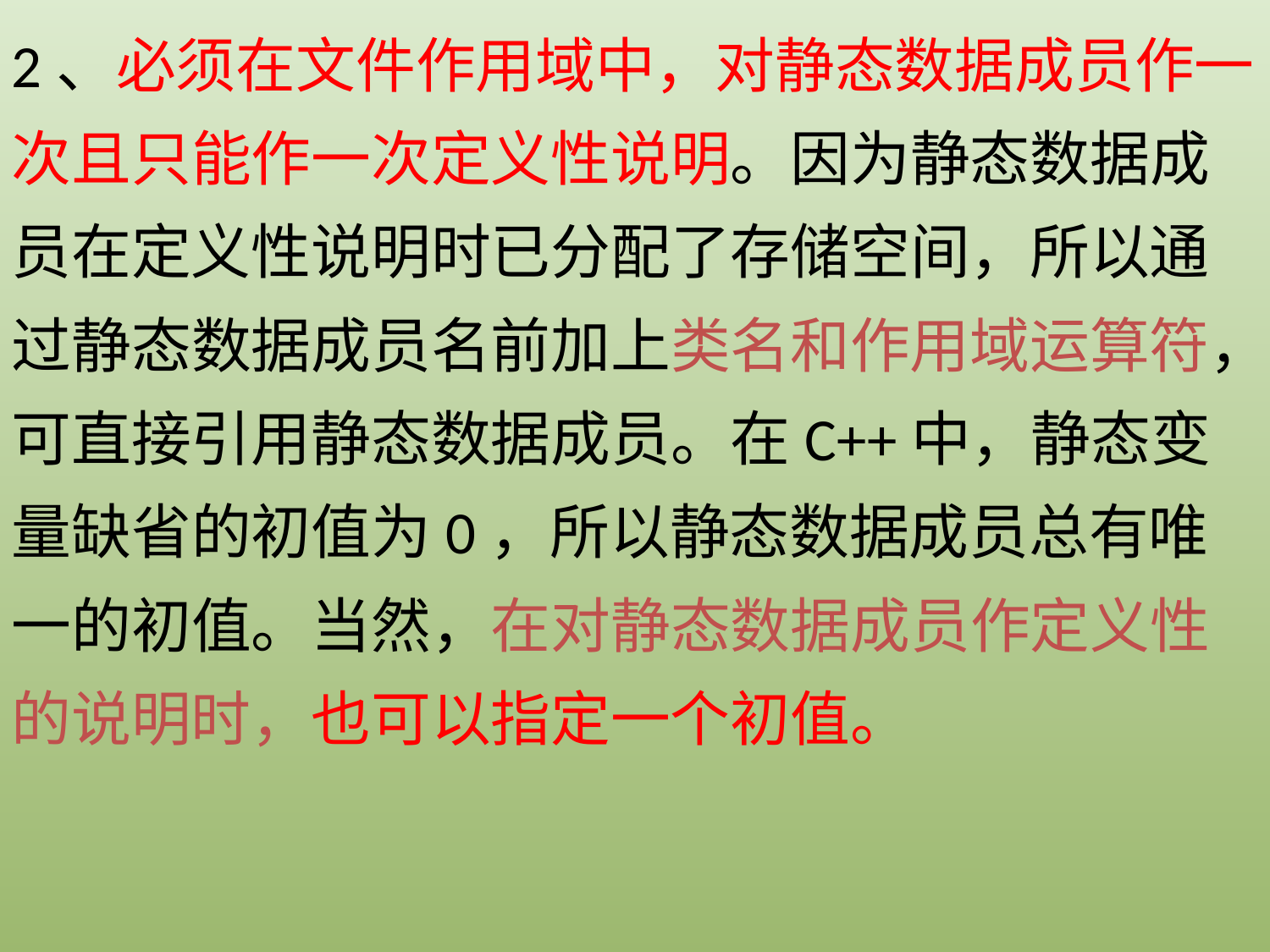

2、必须在文件作用域中，对静态数据成员作一次且只能作一次定义性说明。因为静态数据成员在定义性说明时已分配了存储空间，所以通过静态数据成员名前加上类名和作用域运算符，可直接引用静态数据成员。在C++中，静态变量缺省的初值为0，所以静态数据成员总有唯一的初值。当然，在对静态数据成员作定义性的说明时，也可以指定一个初值。
816